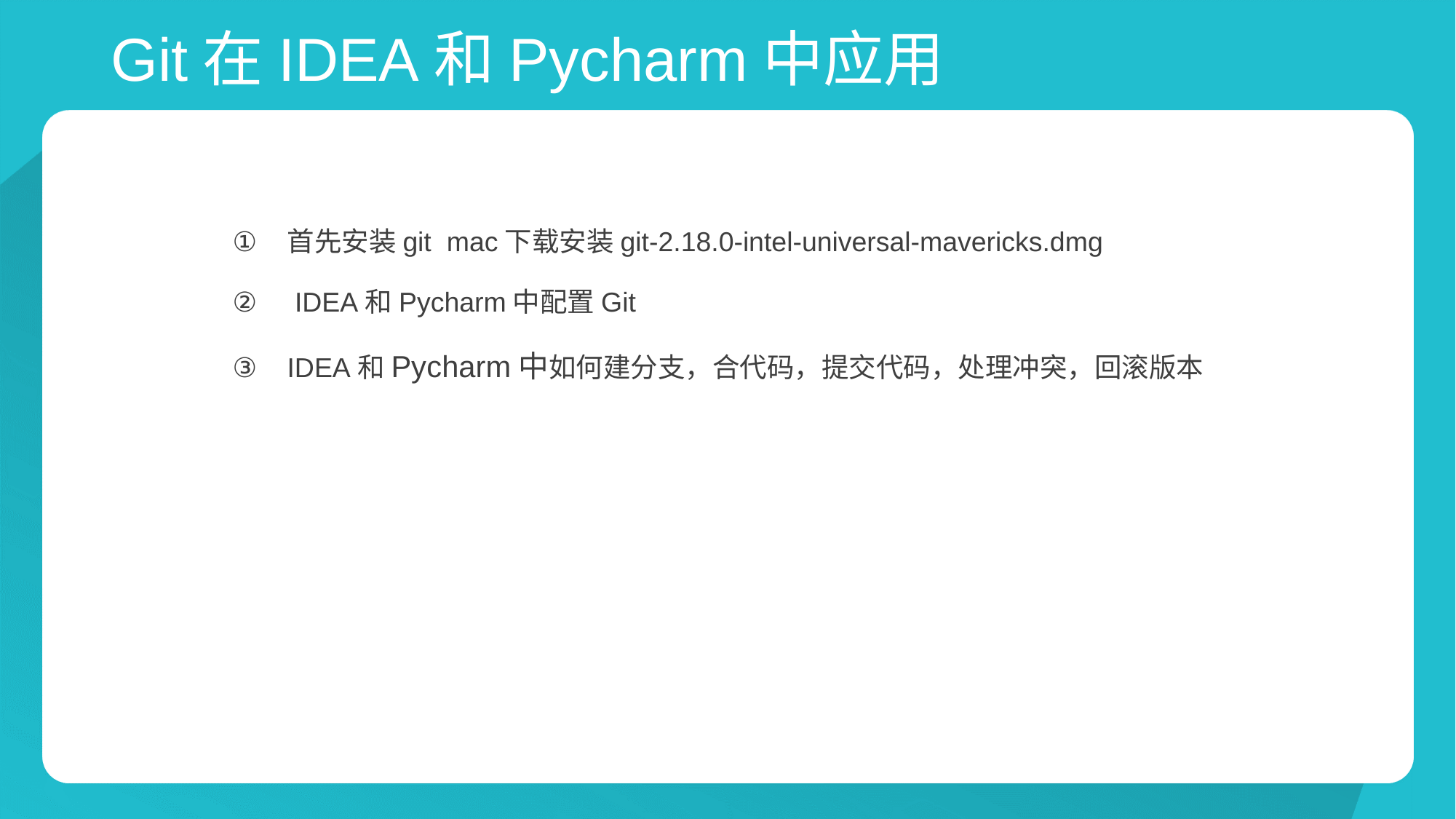

# Git在IDEA和Pycharm中应用
首先安装git  mac下载安装git-2.18.0-intel-universal-mavericks.dmg
 IDEA和Pycharm中配置Git
IDEA和Pycharm中如何建分支，合代码，提交代码，处理冲突，回滚版本